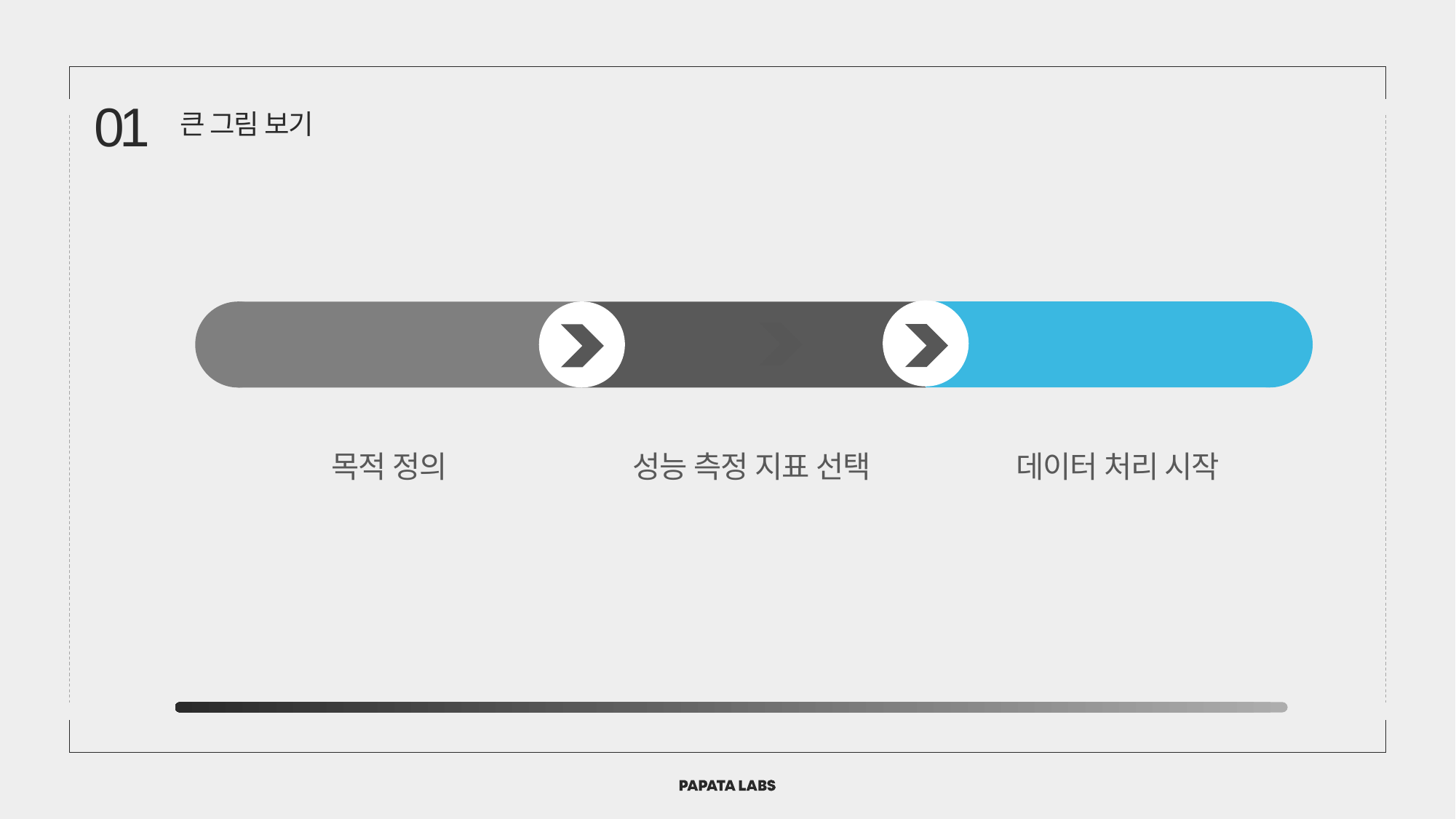

01
큰 그림 보기

Step 1
Step 2
Step 3
목적 정의
성능 측정 지표 선택
데이터 처리 시작